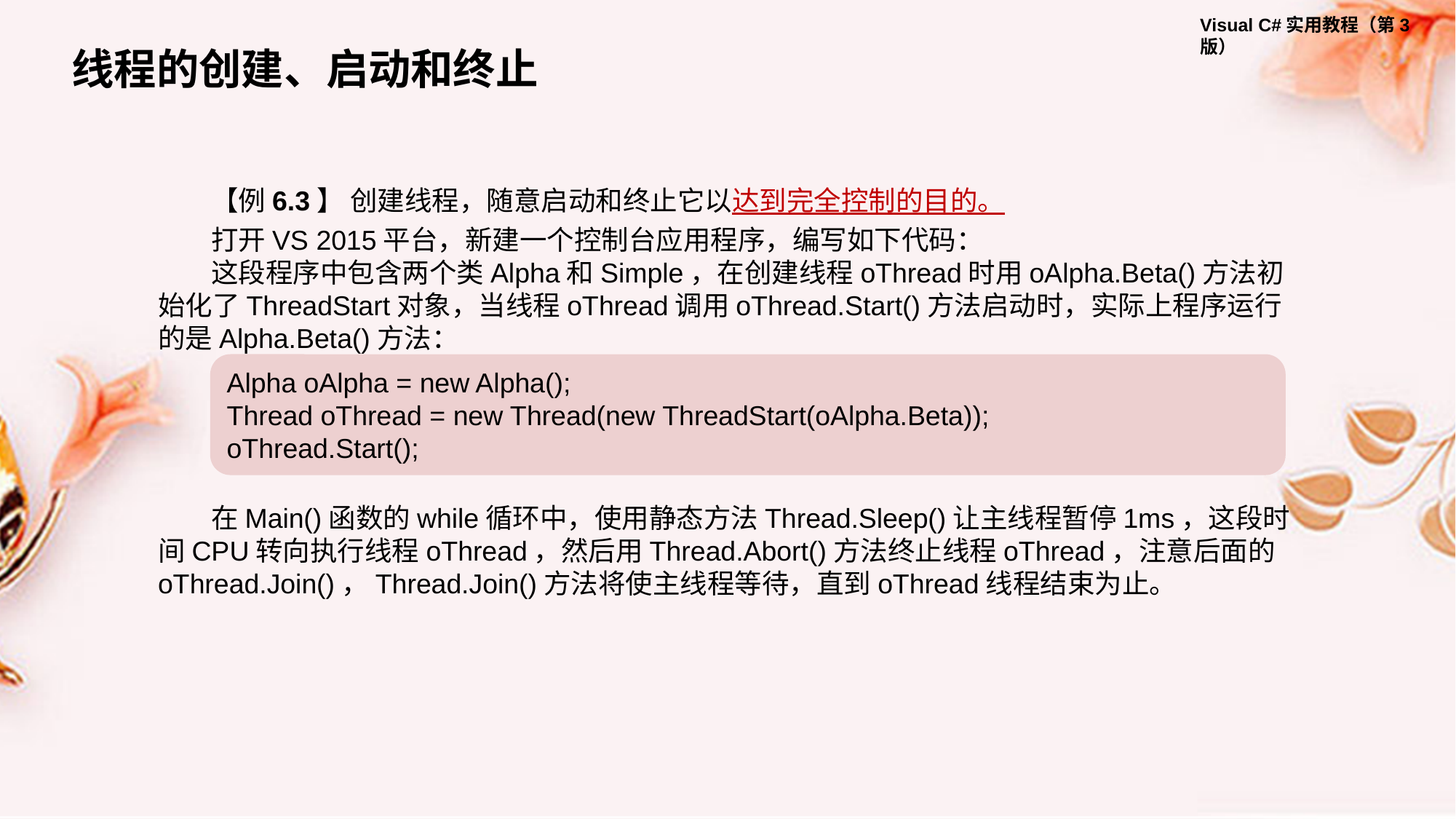

线程的创建、启动和终止
【例6.3】 创建线程，随意启动和终止它以达到完全控制的目的。
打开VS 2015平台，新建一个控制台应用程序，编写如下代码：
这段程序中包含两个类Alpha和Simple，在创建线程oThread时用oAlpha.Beta()方法初始化了ThreadStart对象，当线程oThread调用oThread.Start()方法启动时，实际上程序运行的是Alpha.Beta()方法：
Alpha oAlpha = new Alpha();
Thread oThread = new Thread(new ThreadStart(oAlpha.Beta));
oThread.Start();
在Main()函数的while循环中，使用静态方法Thread.Sleep()让主线程暂停1ms，这段时间CPU转向执行线程oThread，然后用Thread.Abort()方法终止线程oThread，注意后面的oThread.Join()，Thread.Join()方法将使主线程等待，直到oThread线程结束为止。